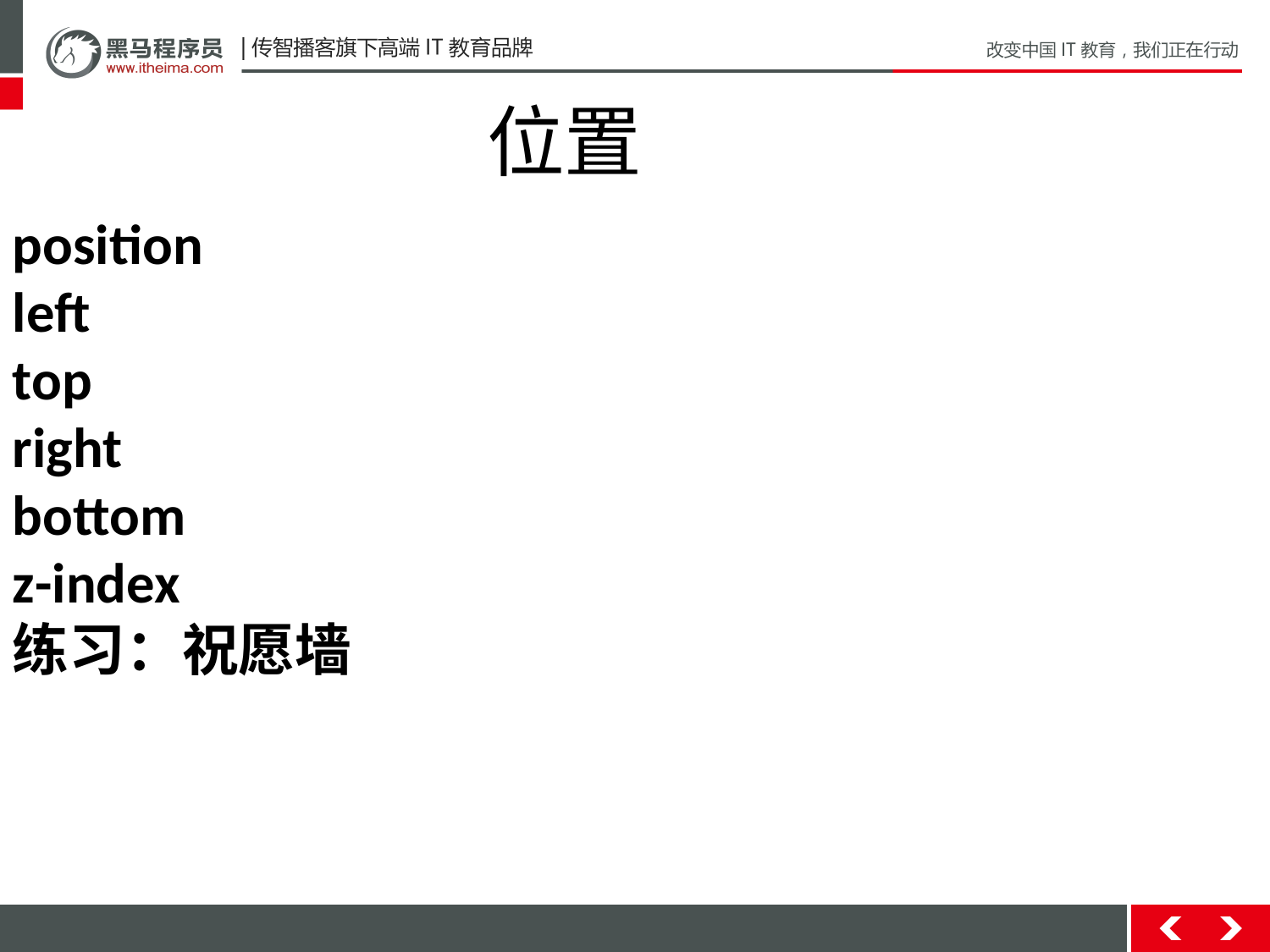

位置
position
left
top
right
bottom
z-index
练习：祝愿墙